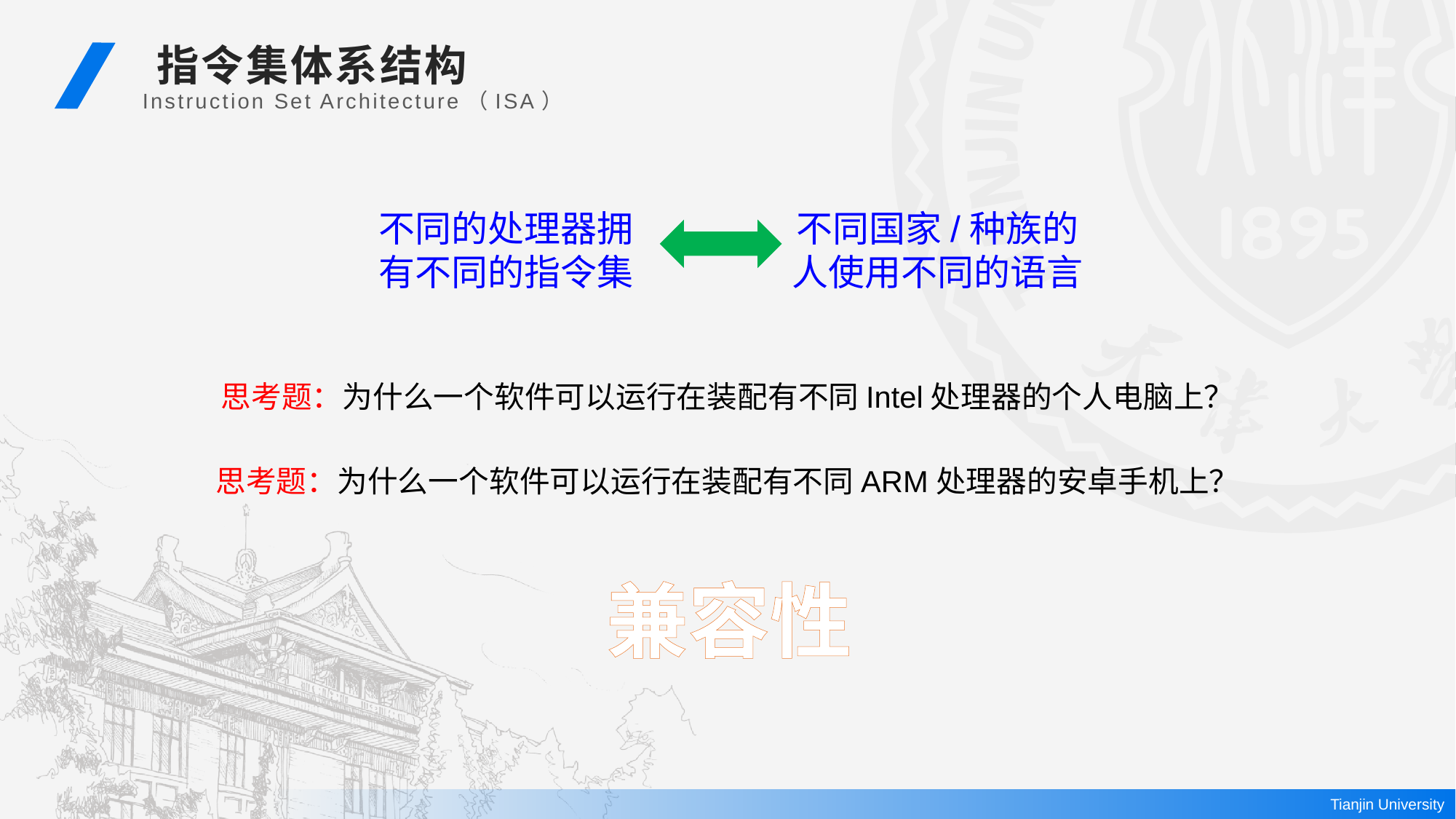

指令集体系结构
   Instruction Set Architecture（ISA）
不同的处理器拥有不同的指令集
不同国家/种族的人使用不同的语言

思考题：为什么一个软件可以运行在装配有不同Intel处理器的个人电脑上？
思考题：为什么一个软件可以运行在装配有不同ARM处理器的安卓手机上？
兼容性